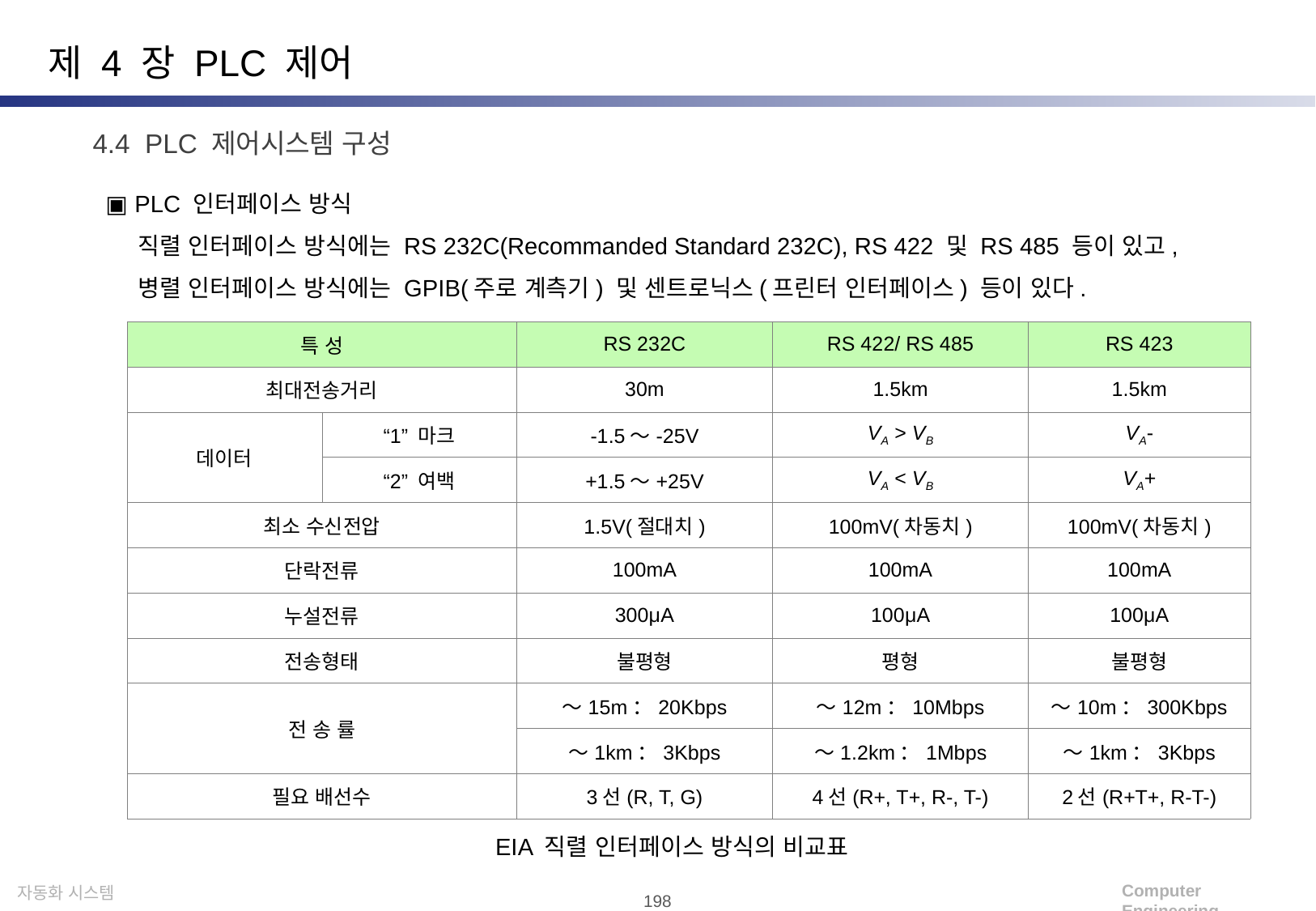

제 4 장 PLC 제어
4.4  PLC 제어시스템 구성
▣ PLC 인터페이스 방식
    직렬 인터페이스 방식에는 RS 232C(Recommanded Standard 232C), RS 422 및 RS 485 등이 있고,
    병렬 인터페이스 방식에는 GPIB(주로 계측기) 및 센트로닉스(프린터 인터페이스) 등이 있다.
| 특 성 |  | RS 232C | RS 422/ RS 485 | RS 423 |
| --- | --- | --- | --- | --- |
| 최대전송거리 |  | 30m | 1.5km | 1.5km |
| 데이터 | “1” 마크 | -1.5～-25V | VA > VB | VA- |
|  | “2” 여백 | +1.5～+25V | VA < VB | VA+ |
| 최소 수신전압 |  | 1.5V(절대치) | 100mV(차동치) | 100mV(차동치) |
| 단락전류 |  | 100mA | 100mA | 100mA |
| 누설전류 |  | 300μA | 100μA | 100μA |
| 전송형태 |  | 불평형 | 평형 | 불평형 |
| 전 송 률 |  | ～15m：20Kbps | ～12m：10Mbps | ～10m：300Kbps |
|  |  | ～1km：3Kbps | ～1.2km：1Mbps | ～1km：3Kbps |
| 필요 배선수 |  | 3선(R, T, G) | 4선(R+, T+, R-, T-) | 2선(R+T+, R-T-) |
EIA 직렬 인터페이스 방식의 비교표